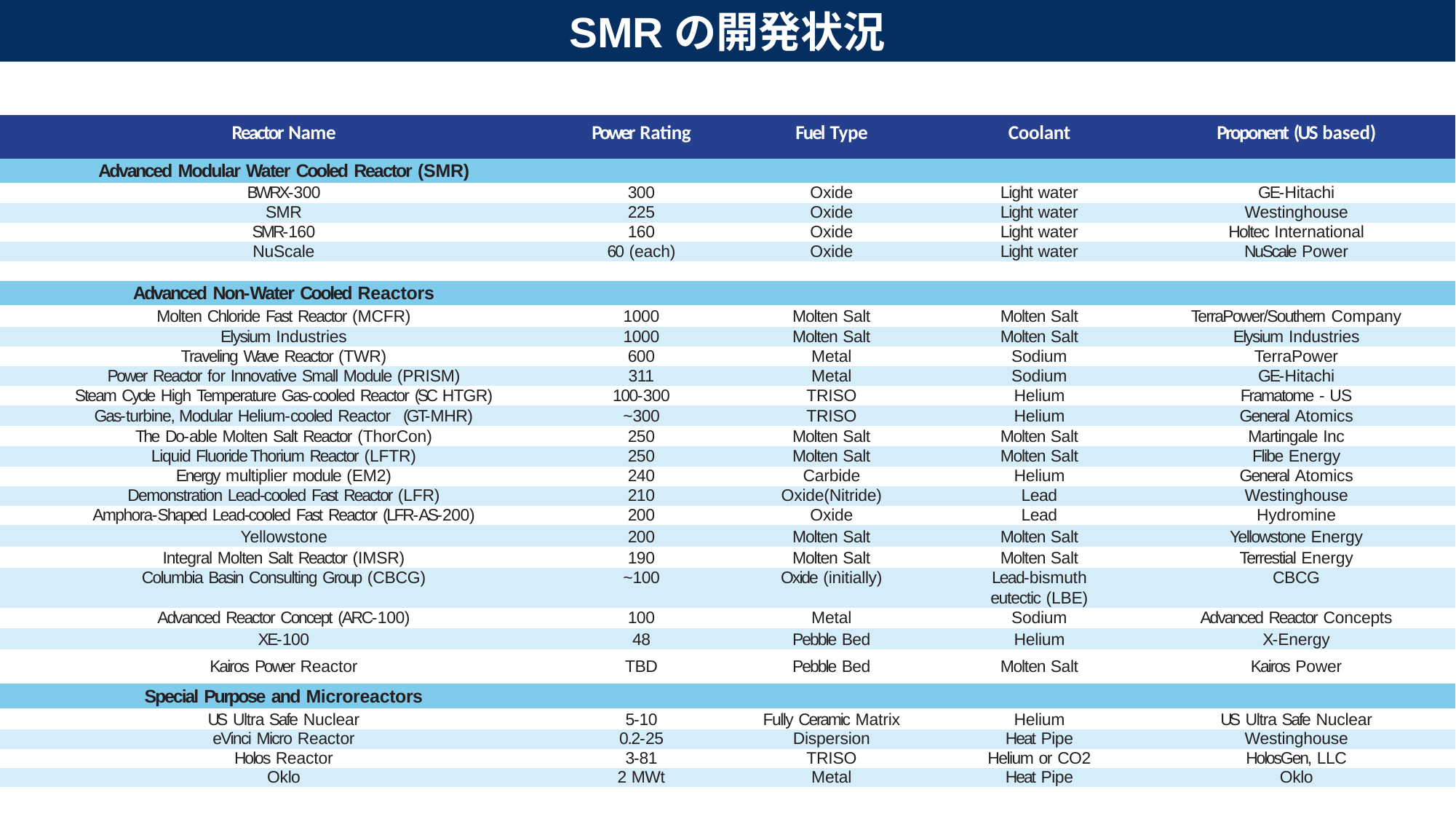

SMRの開発状況
| Reactor Name | Power Rating | Fuel Type | Coolant | Proponent (US based) |
| --- | --- | --- | --- | --- |
| Advanced Modular Water Cooled Reactor (SMR) |  |  |  |  |
| BWRX-300 | 300 | Oxide | Light water | GE-Hitachi |
| SMR | 225 | Oxide | Light water | Westinghouse |
| SMR-160 | 160 | Oxide | Light water | Holtec International |
| NuScale | 60 (each) | Oxide | Light water | NuScale Power |
|  |  |  |  |  |
| Advanced Non-Water Cooled Reactors |  |  |  |  |
| Molten Chloride Fast Reactor (MCFR) | 1000 | Molten Salt | Molten Salt | TerraPower/Southern Company |
| Elysium Industries | 1000 | Molten Salt | Molten Salt | Elysium Industries |
| Traveling Wave Reactor (TWR) | 600 | Metal | Sodium | TerraPower |
| Power Reactor for Innovative Small Module (PRISM) | 311 | Metal | Sodium | GE-Hitachi |
| Steam Cycle High Temperature Gas-cooled Reactor (SC HTGR) | 100-300 | TRISO | Helium | Framatome - US |
| Gas-turbine, Modular Helium-cooled Reactor (GT-MHR) | ~300 | TRISO | Helium | General Atomics |
| The Do-able Molten Salt Reactor (ThorCon) | 250 | Molten Salt | Molten Salt | Martingale Inc |
| Liquid Fluoride Thorium Reactor (LFTR) | 250 | Molten Salt | Molten Salt | Flibe Energy |
| Energy multiplier module (EM2) | 240 | Carbide | Helium | General Atomics |
| Demonstration Lead-cooled Fast Reactor (LFR) | 210 | Oxide(Nitride) | Lead | Westinghouse |
| Amphora-Shaped Lead-cooled Fast Reactor (LFR-AS-200) | 200 | Oxide | Lead | Hydromine |
| Yellowstone | 200 | Molten Salt | Molten Salt | Yellowstone Energy |
| Integral Molten Salt Reactor (IMSR) | 190 | Molten Salt | Molten Salt | Terrestial Energy |
| Columbia Basin Consulting Group (CBCG) | ~100 | Oxide (initially) | Lead-bismuth | CBCG |
|  |  |  | eutectic (LBE) |  |
| Advanced Reactor Concept (ARC-100) | 100 | Metal | Sodium | Advanced Reactor Concepts |
| XE-100 | 48 | Pebble Bed | Helium | X-Energy |
| Kairos Power Reactor | TBD | Pebble Bed | Molten Salt | Kairos Power |
| Special Purpose and Microreactors |  |  |  |  |
| US Ultra Safe Nuclear | 5-10 | Fully Ceramic Matrix | Helium | US Ultra Safe Nuclear |
| eVinci Micro Reactor | 0.2-25 | Dispersion | Heat Pipe | Westinghouse |
| Holos Reactor | 3-81 | TRISO | Helium or CO2 | HolosGen, LLC |
| Oklo | 2 MWt | Metal | Heat Pipe | Oklo |